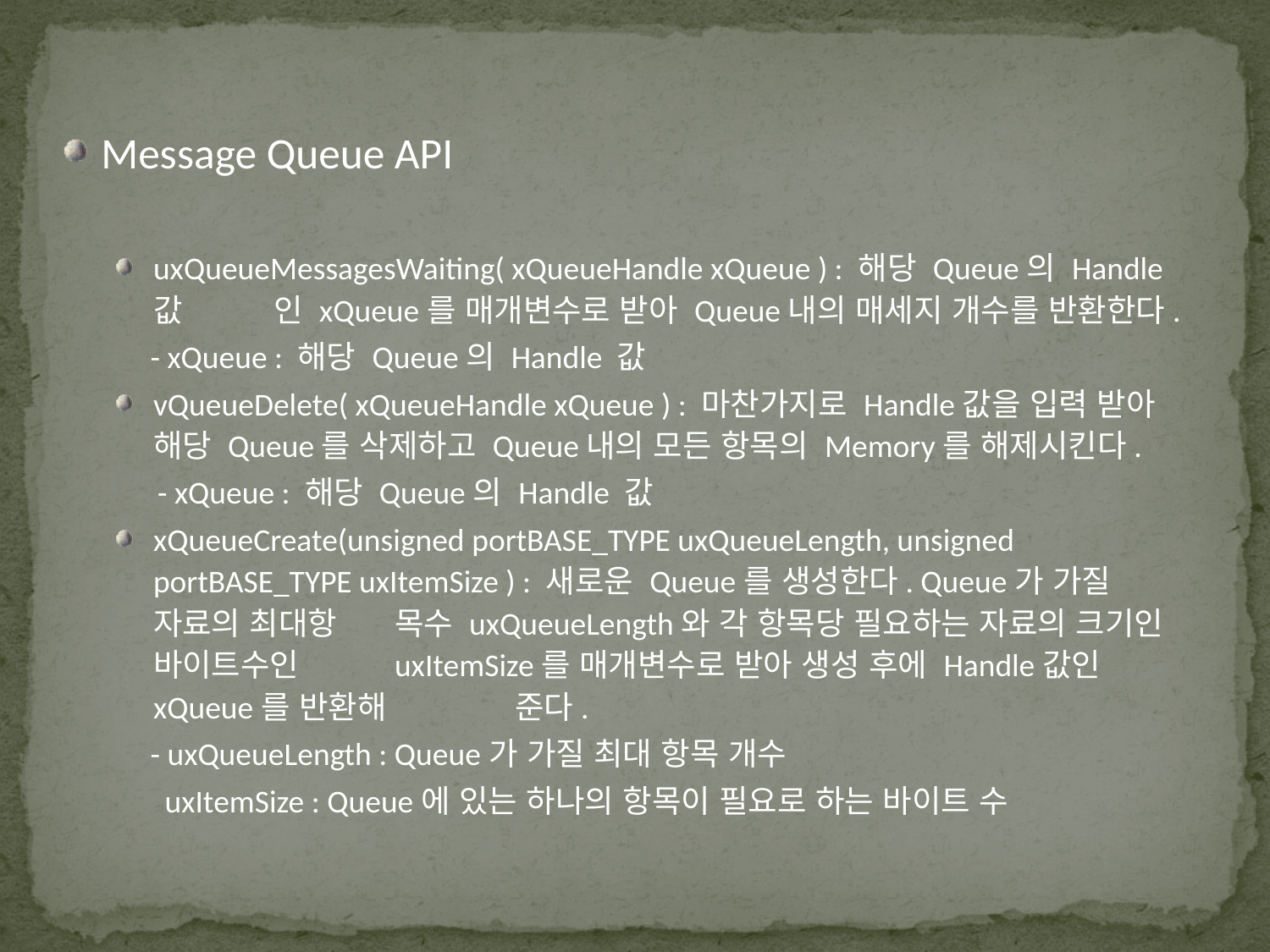

Message Queue API

uxQueueMessagesWaiting( xQueueHandle xQueue ) : 해당 Queue의 Handle 값	인 xQueue를 매개변수로 받아 Queue내의 매세지 개수를 반환한다.
     - xQueue : 해당 Queue의 Handle 값
vQueueDelete( xQueueHandle xQueue ) : 마찬가지로 Handle값을 입력 받아 	해당 Queue를 삭제하고 Queue내의 모든 항목의 Memory를 해제시킨다.
      - xQueue : 해당 Queue의 Handle 값
xQueueCreate(unsigned portBASE_TYPE uxQueueLength, unsigned portBASE_TYPE uxItemSize ) : 새로운 Queue를 생성한다. Queue가 가질 자료의 최대항	목수 uxQueueLength와 각 항목당 필요하는 자료의 크기인 바이트수인 	uxItemSize를 매개변수로 받아 생성 후에 Handle값인 xQueue를 반환해 	준다.
     - uxQueueLength : Queue가 가질 최대 항목 개수
       uxItemSize : Queue에 있는 하나의 항목이 필요로 하는 바이트 수